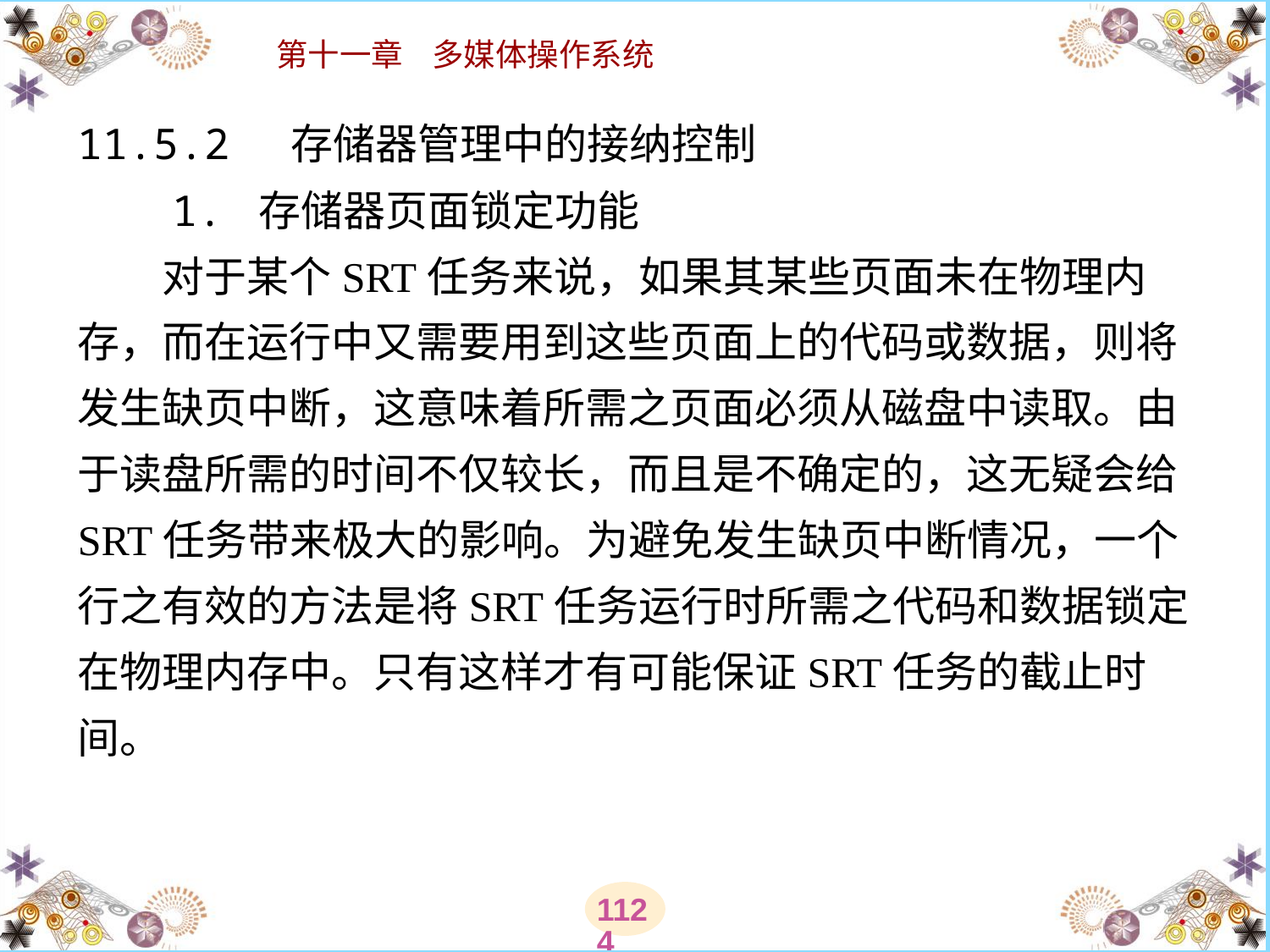

# 11.5.2  存储器管理中的接纳控制 　　1. 存储器页面锁定功能 　　对于某个SRT任务来说，如果其某些页面未在物理内存，而在运行中又需要用到这些页面上的代码或数据，则将发生缺页中断，这意味着所需之页面必须从磁盘中读取。由于读盘所需的时间不仅较长，而且是不确定的，这无疑会给SRT任务带来极大的影响。为避免发生缺页中断情况，一个行之有效的方法是将SRT任务运行时所需之代码和数据锁定在物理内存中。只有这样才有可能保证SRT任务的截止时间。